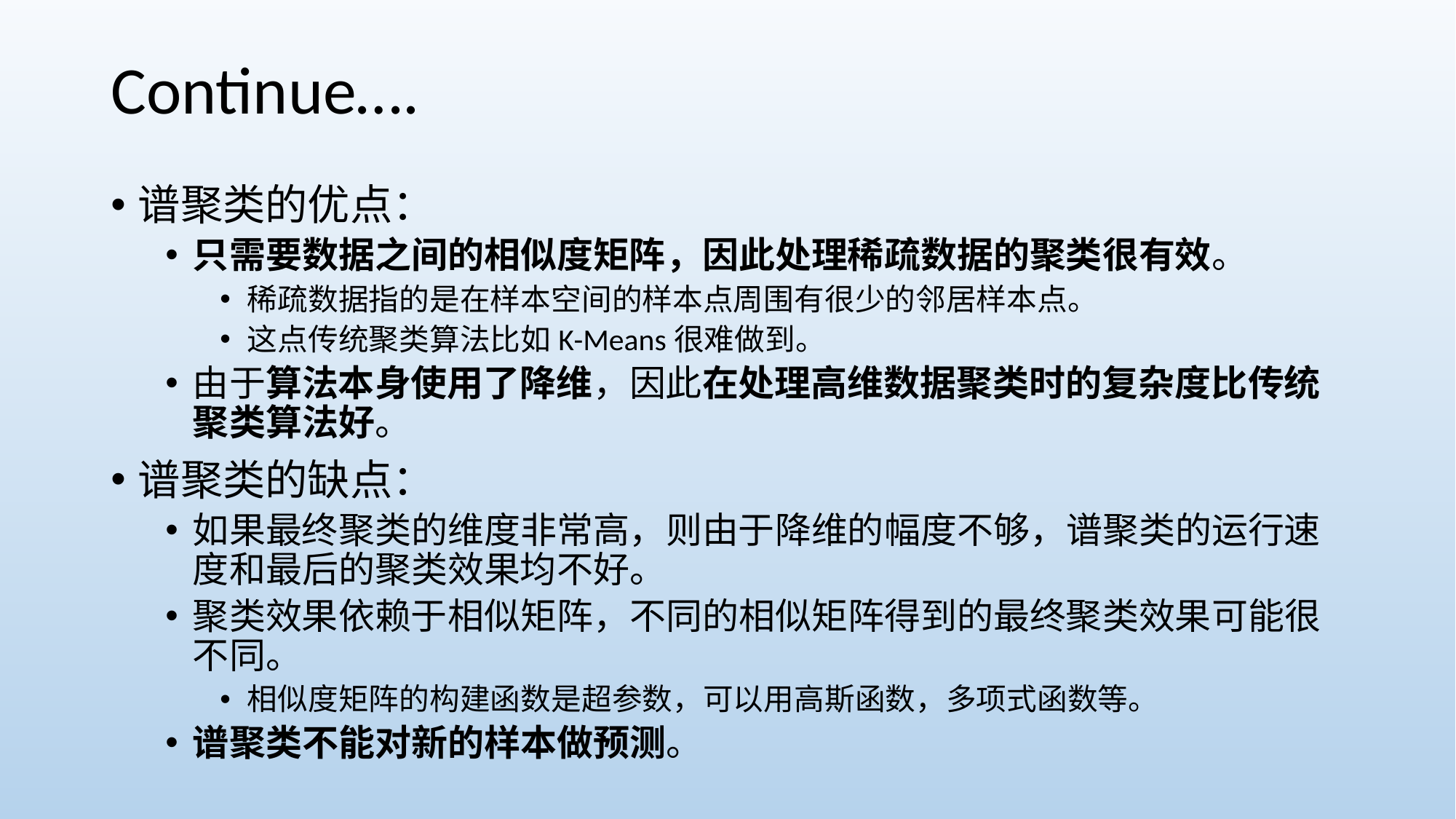

# Continue….
谱聚类的优点：
只需要数据之间的相似度矩阵，因此处理稀疏数据的聚类很有效。
稀疏数据指的是在样本空间的样本点周围有很少的邻居样本点。
这点传统聚类算法比如K-Means很难做到。
由于算法本身使用了降维，因此在处理高维数据聚类时的复杂度比传统聚类算法好。
谱聚类的缺点：
如果最终聚类的维度非常高，则由于降维的幅度不够，谱聚类的运行速度和最后的聚类效果均不好。
聚类效果依赖于相似矩阵，不同的相似矩阵得到的最终聚类效果可能很不同。
相似度矩阵的构建函数是超参数，可以用高斯函数，多项式函数等。
谱聚类不能对新的样本做预测。